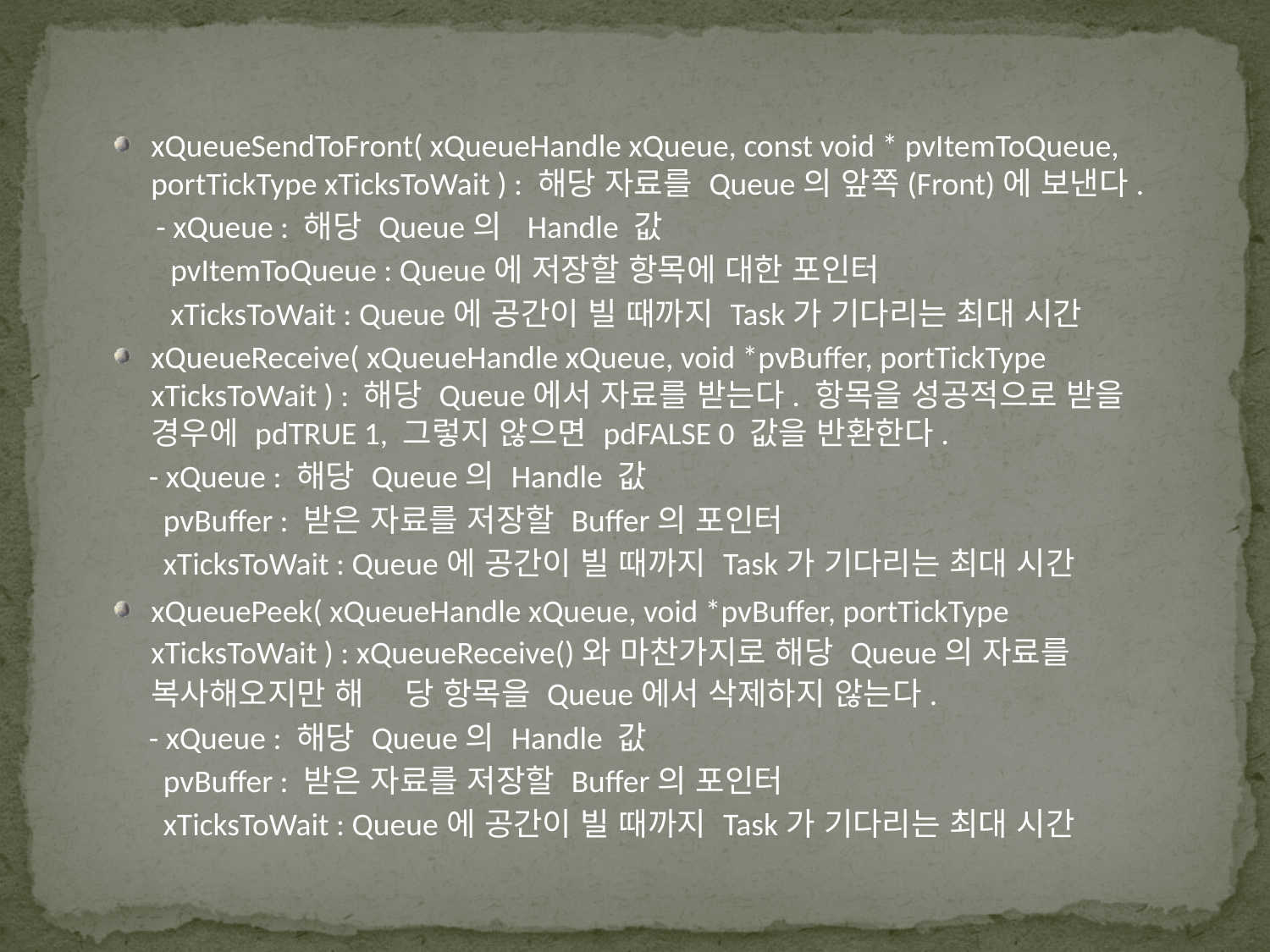

xQueueSendToFront( xQueueHandle xQueue, const void * pvItemToQueue, portTickType xTicksToWait ) : 해당 자료를 Queue의 앞쪽(Front)에 보낸다.
      - xQueue : 해당 Queue의  Handle 값
        pvItemToQueue : Queue에 저장할 항목에 대한 포인터
        xTicksToWait : Queue에 공간이 빌 때까지 Task가 기다리는 최대 시간
xQueueReceive( xQueueHandle xQueue, void *pvBuffer, portTickType xTicksToWait ) : 해당 Queue에서 자료를 받는다. 항목을 성공적으로 받을 경우에 pdTRUE 1, 그렇지 않으면 pdFALSE 0 값을 반환한다.
     - xQueue : 해당 Queue의 Handle 값
       pvBuffer : 받은 자료를 저장할 Buffer의 포인터
       xTicksToWait : Queue에 공간이 빌 때까지 Task가 기다리는 최대 시간
xQueuePeek( xQueueHandle xQueue, void *pvBuffer, portTickType xTicksToWait ) : xQueueReceive()와 마찬가지로 해당 Queue의 자료를 복사해오지만 해	당 항목을 Queue에서 삭제하지 않는다.
     - xQueue : 해당 Queue의 Handle 값
       pvBuffer : 받은 자료를 저장할 Buffer의 포인터
       xTicksToWait : Queue에 공간이 빌 때까지 Task가 기다리는 최대 시간